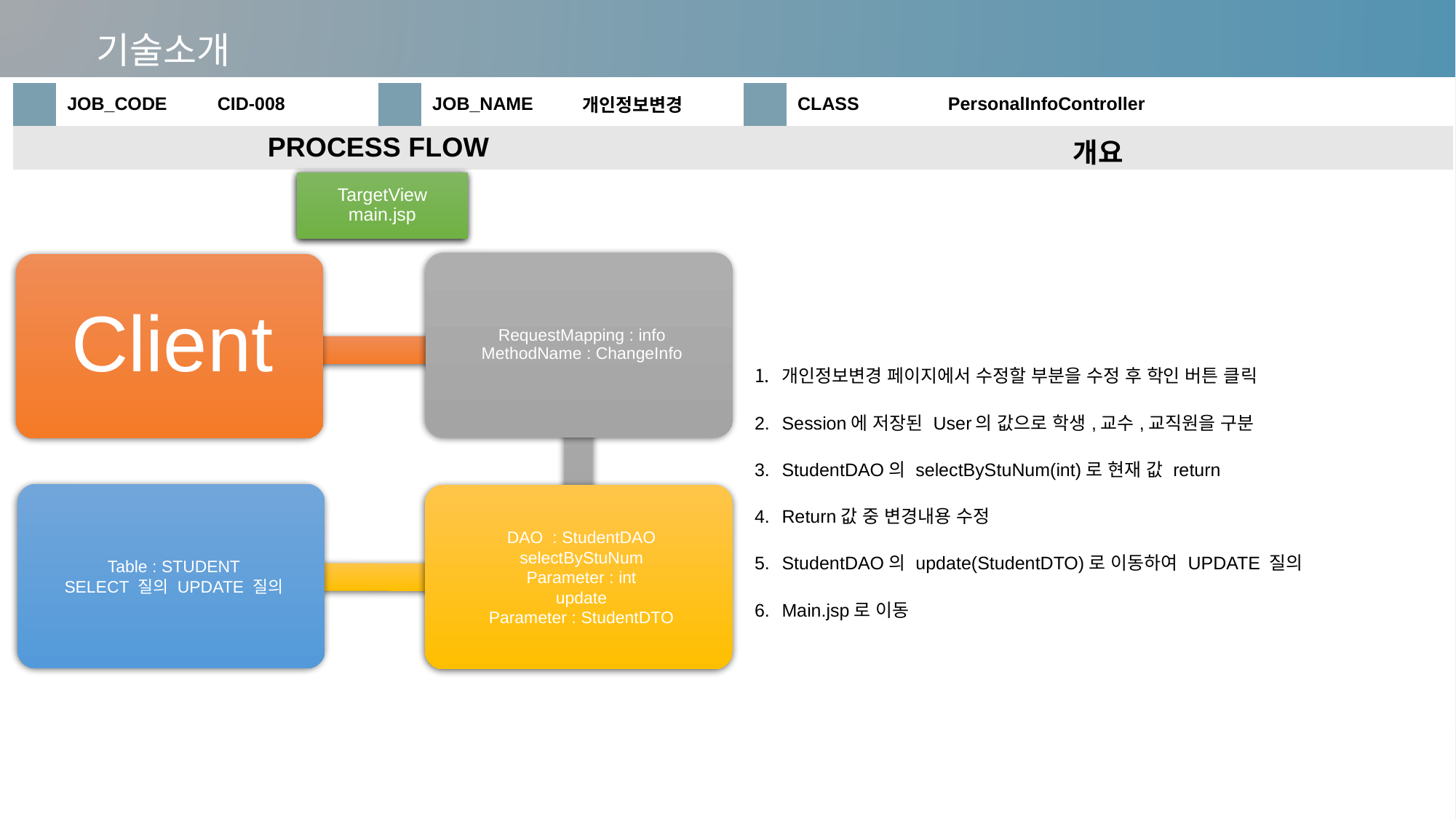

기술소개

|  | JOB\_CODE | CID-008 |  | JOB\_NAME | 개인정보변경 |  | CLASS | PersonalInfoController |
| --- | --- | --- | --- | --- | --- | --- | --- | --- |
| PROCESS FLOW |  |  |  |  |  | 개요 |  |  |
|  |  |  |  |  |  | 개인정보변경 페이지에서 수정할 부분을 수정 후 학인 버튼 클릭 Session에 저장된 User의 값으로 학생,교수,교직원을 구분 StudentDAO의 selectByStuNum(int)로 현재 값 return Return값 중 변경내용 수정 StudentDAO의 update(StudentDTO)로 이동하여 UPDATE 질의 Main.jsp로 이동 |  |  |

TargetView
main.jsp
Client
RequestMapping : info
MethodName : ChangeInfo
DAO  : StudentDAO
selectByStuNum
Parameter : int
update
Parameter : StudentDTO
Table : STUDENT
SELECT 질의 UPDATE 질의